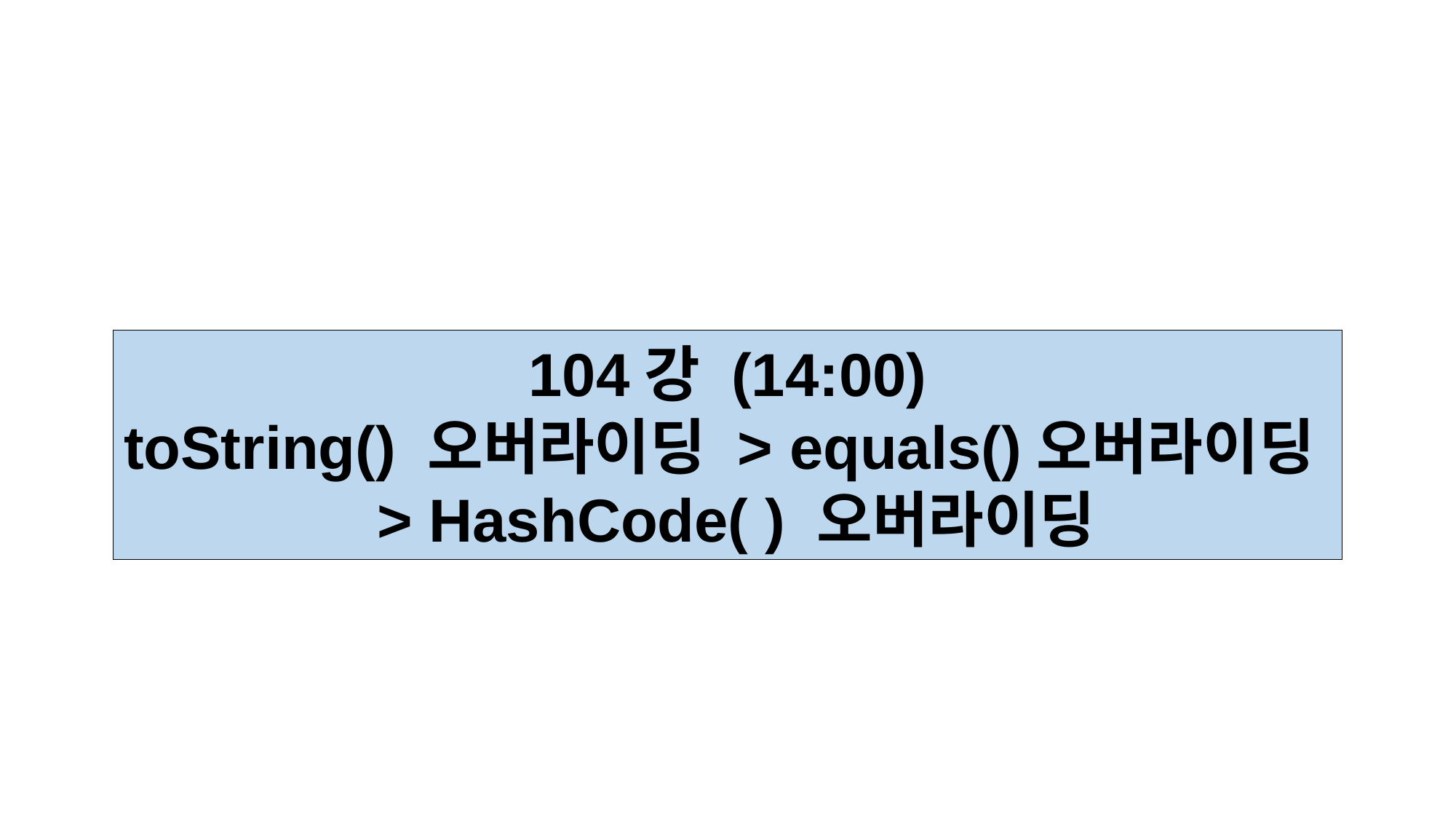

104강 (14:00)
toString() 오버라이딩 > equals()오버라이딩
 > HashCode( ) 오버라이딩